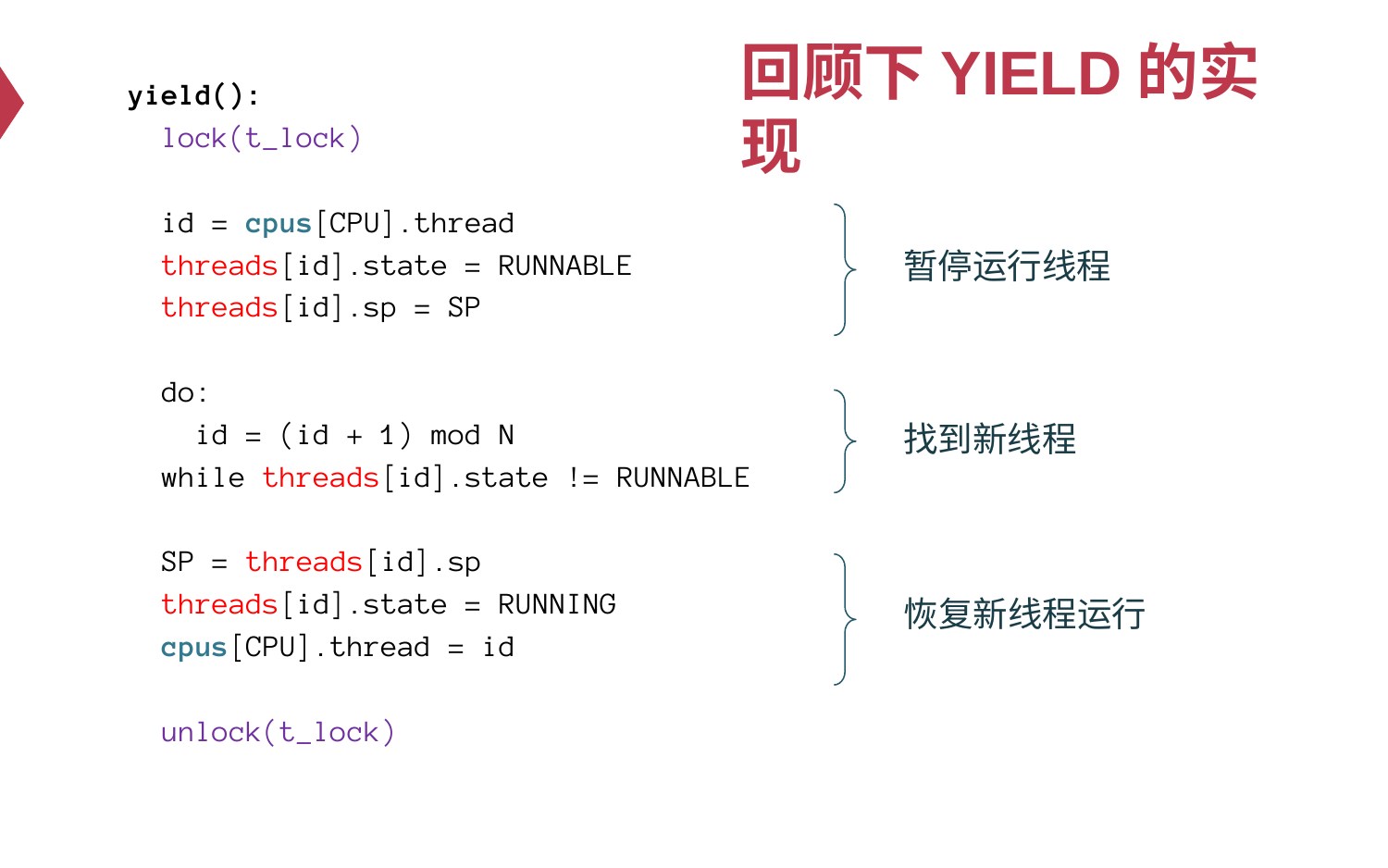

# 回顾下YIELD的实现
yield():
  lock(t_lock)

  id = cpus[CPU].thread
  threads[id].state = RUNNABLE
  threads[id].sp = SP

  do:
    id = (id + 1) mod N
  while threads[id].state != RUNNABLE

  SP = threads[id].sp
  threads[id].state = RUNNING
  cpus[CPU].thread = id

  unlock(t_lock)

暂停运行线程

找到新线程

恢复新线程运行